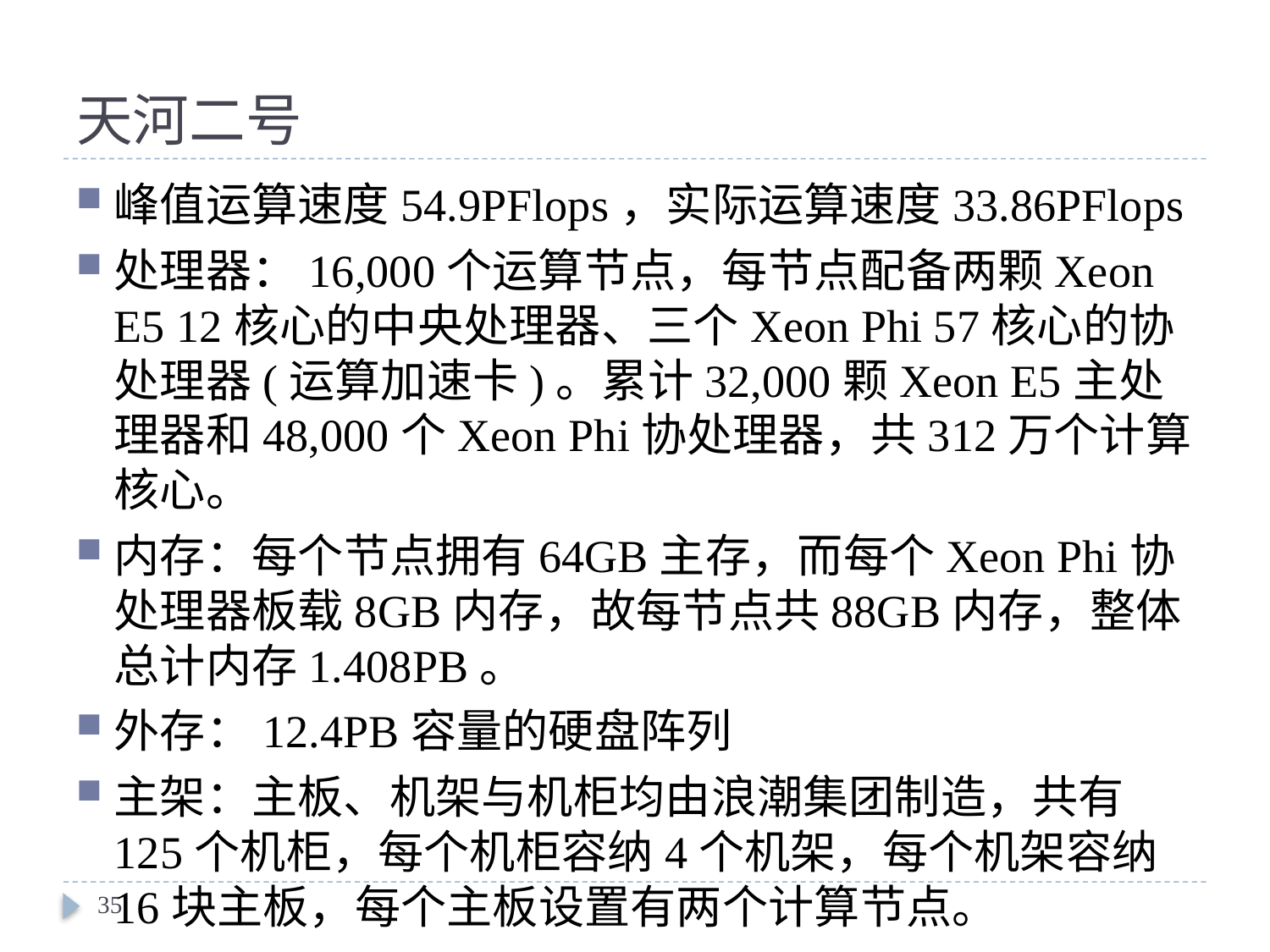

# 天河二号
峰值运算速度54.9PFlops，实际运算速度33.86PFlops
处理器：16,000个运算节点，每节点配备两颗Xeon E5 12核心的中央处理器、三个Xeon Phi 57核心的协处理器(运算加速卡)。累计32,000颗Xeon E5主处理器和48,000个Xeon Phi协处理器，共312万个计算核心。
内存：每个节点拥有64GB主存，而每个Xeon Phi协处理器板载8GB内存，故每节点共88GB内存，整体总计内存1.408PB。
外存：12.4PB容量的硬盘阵列
主架：主板、机架与机柜均由浪潮集团制造，共有125个机柜，每个机柜容纳4个机架，每个机架容纳16块主板，每个主板设置有两个计算节点。

35